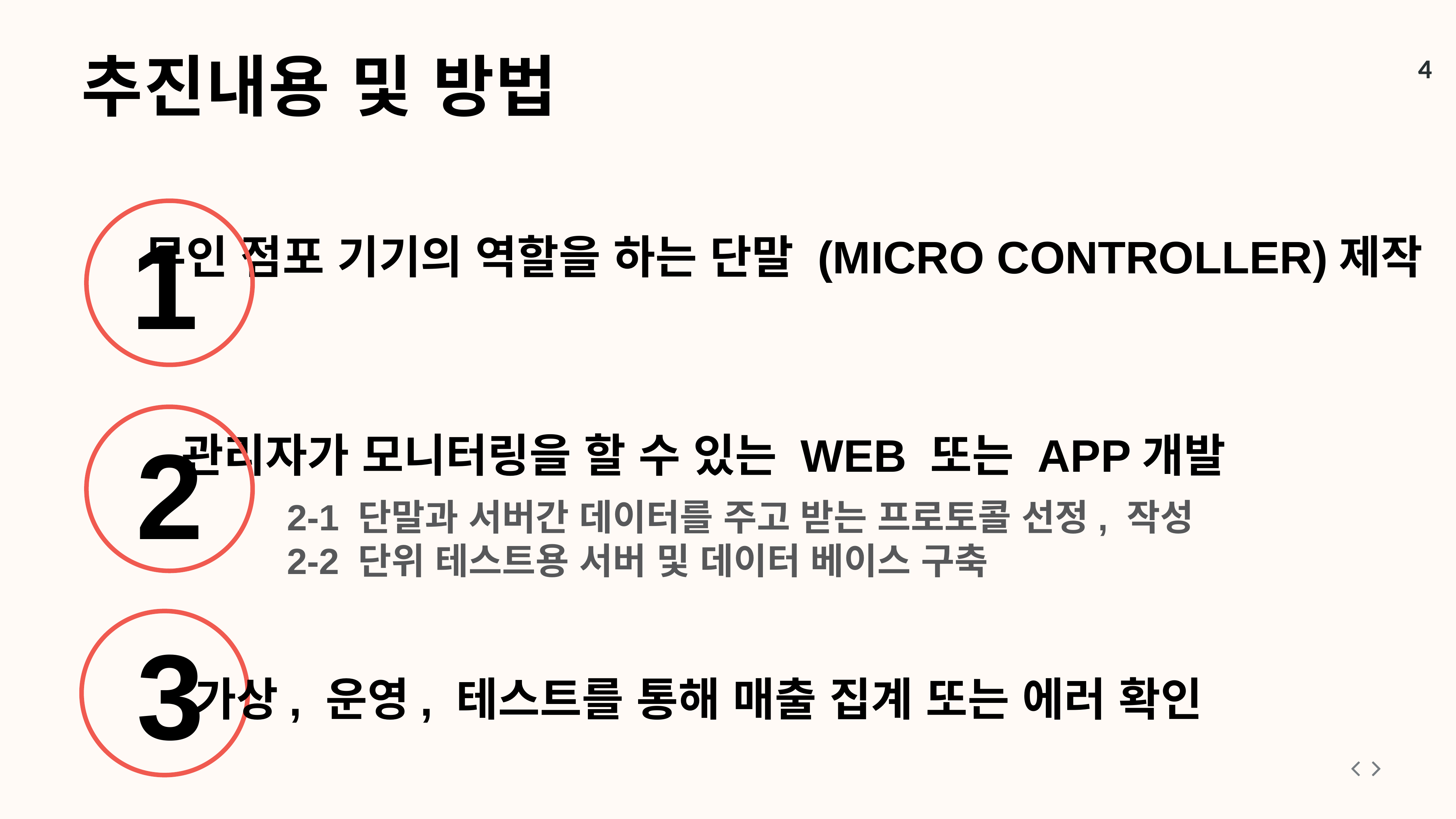

추진내용 및 방법

1
무인 점포 기기의 역할을 하는 단말 (MICRO CONTROLLER)제작

2
관리자가 모니터링을 할 수 있는 WEB 또는 APP개발
2-1 단말과 서버간 데이터를 주고 받는 프로토콜 선정, 작성
2-2 단위 테스트용 서버 및 데이터 베이스 구축

3
가상, 운영, 테스트를 통해 매출 집계 또는 에러 확인